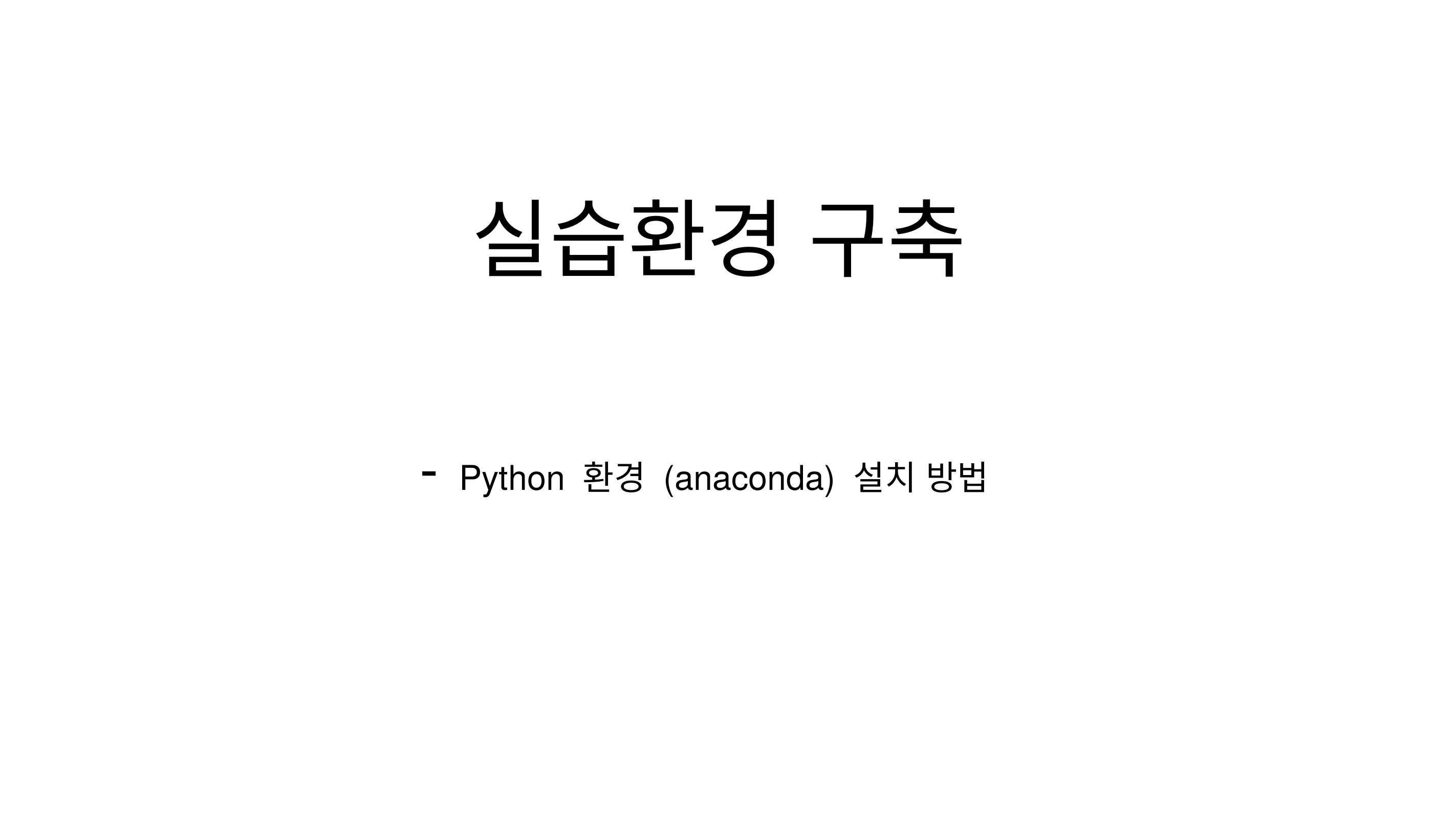

# 실습환경 구축
Python 환경 (anaconda) 설치 방법